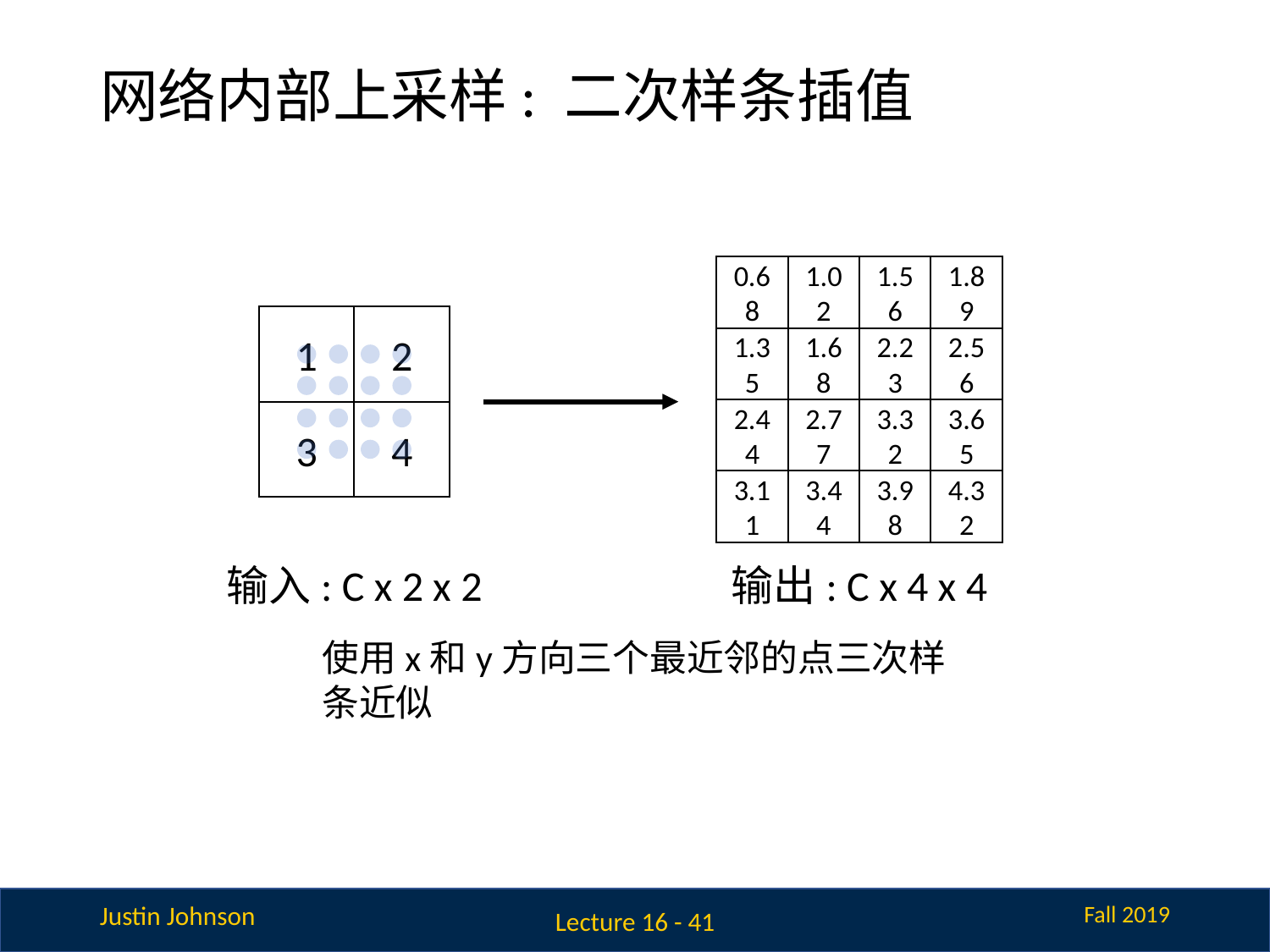

# 网络内部上采样: 二次样条插值
0.68
1.02
1.56
1.89
1
2
1.35
1.68
2.23
2.56

2.44
2.77
3.32
3.65
3
4

3.11
3.44
3.98
4.32
输入: C x 2 x 2
输出: C x 4 x 4
使用x和y方向三个最近邻的点三次样条近似
Lecture 16 - 41